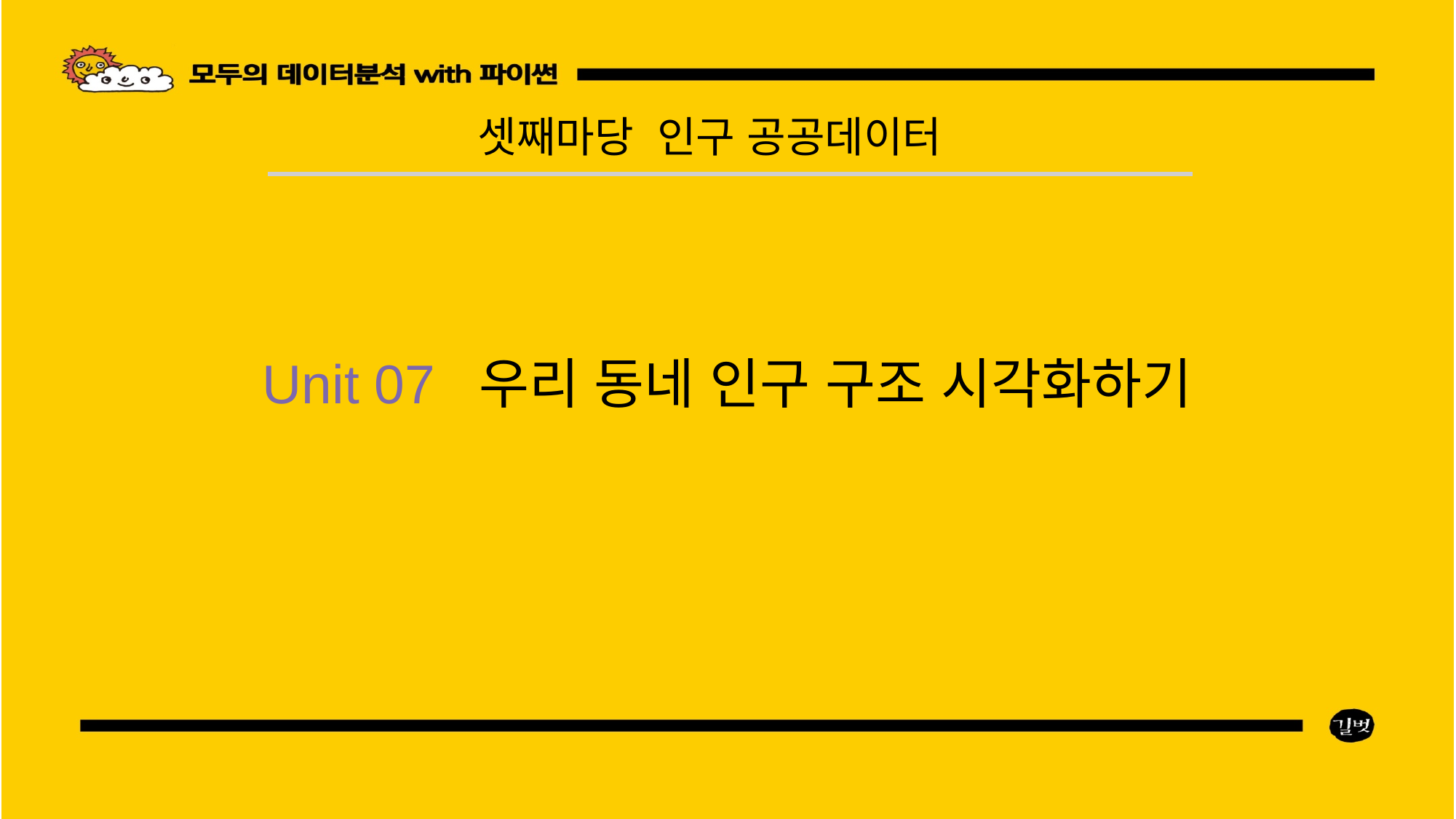

셋째마당  인구 공공데이터
Unit 07  우리 동네 인구 구조 시각화하기